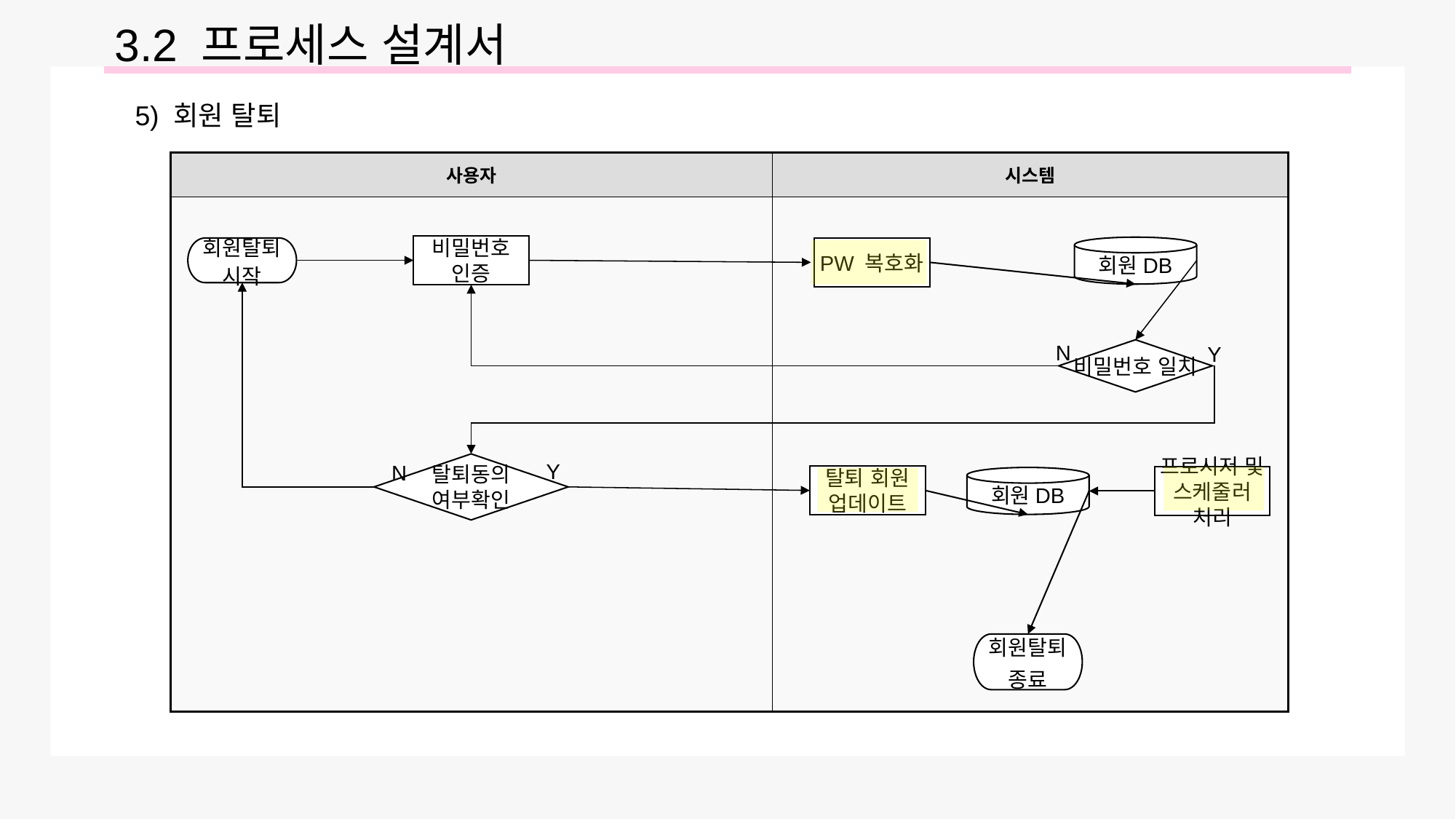

3.2 프로세스 설계서
5) 회원 탈퇴
| 사용자 | 시스템 |
| --- | --- |
|  |  |
비밀번호 인증
회원DB
회원탈퇴 시작
PW 복호화

N
Y
비밀번호 일치
Y
N
탈퇴동의
여부확인
탈퇴 회원
업데이트
프로시저 및
스케줄러 처리

회원DB

회원탈퇴
종료